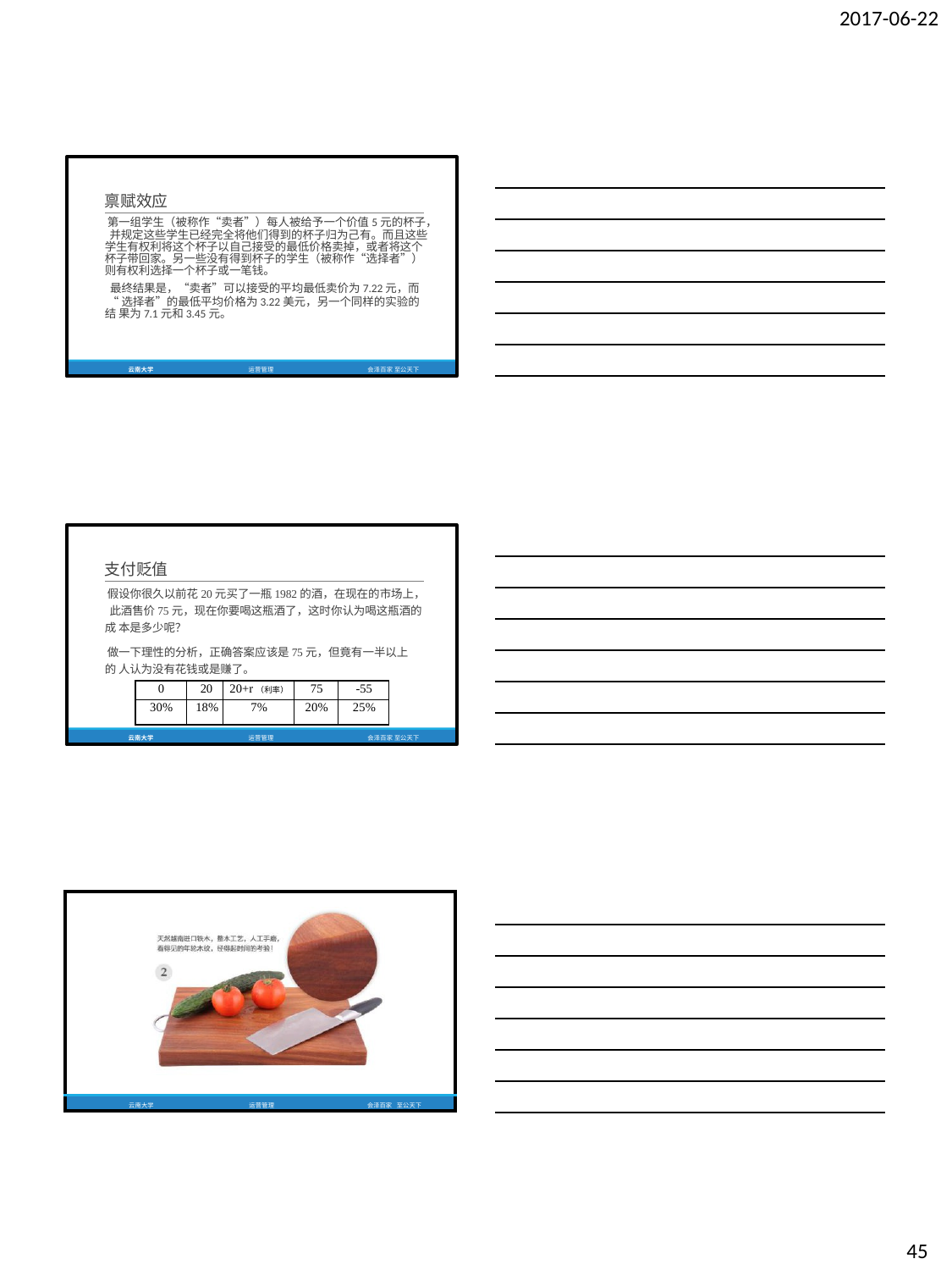

2017-06-22

禀赋效应
第一组学生（被称作“卖者”）每人被给予一个价值5元的杯子，  并规定这些学生已经完全将他们得到的杯子归为己有。而且这些 学生有权利将这个杯子以自己接受的最低价格卖掉，或者将这个 杯子带回家。另一些没有得到杯子的学生（被称作“选择者”）  则有权利选择一个杯子或一笔钱。
最终结果是，“卖者”可以接受的平均最低卖价为7.22元，而
“选择者”的最低平均价格为3.22美元，另一个同样的实验的结 果为7.1元和3.45元。

云南大学
运营管理
会泽百家 至公天下

支付贬值
假设你很久以前花20元买了一瓶1982的酒，在现在的市场上，  此酒售价75元，现在你要喝这瓶酒了，这时你认为喝这瓶酒的成 本是多少呢？
做一下理性的分析，正确答案应该是75元，但竟有一半以上的 人认为没有花钱或是赚了。

| 0 | 20 | 20+r（利率） | 75 | -55 |
| --- | --- | --- | --- | --- |
| 30% | 18% | 7% | 20% | 25% |

云南大学
运营管理
会泽百家 至公天下

|  |  |  |  |
| --- | --- | --- | --- |
| 云南大学 | 运营管理 | 会泽百家 | 至公天下 |

45